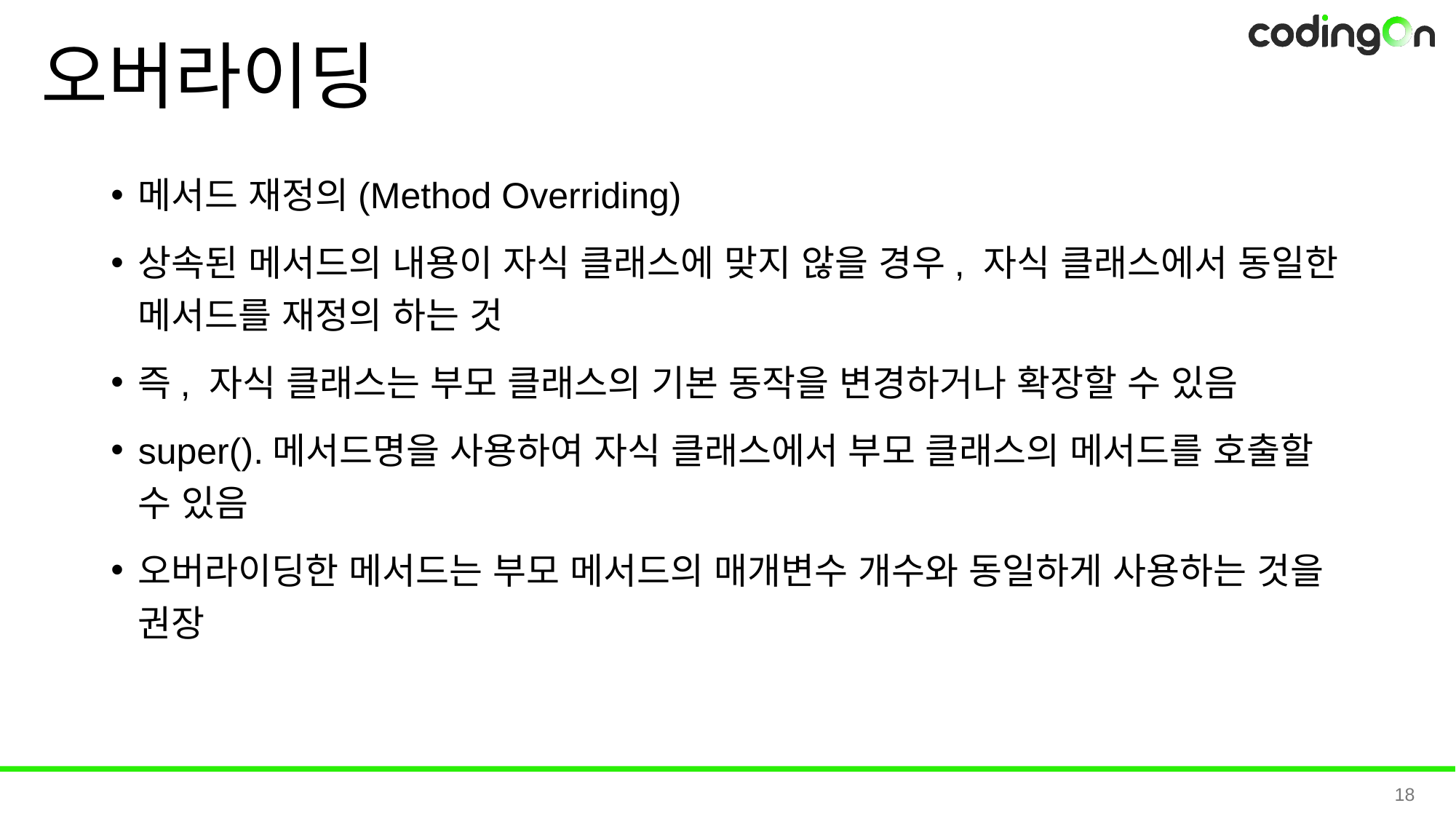

# 오버라이딩
메서드 재정의(Method Overriding)
상속된 메서드의 내용이 자식 클래스에 맞지 않을 경우, 자식 클래스에서 동일한 메서드를 재정의 하는 것
즉, 자식 클래스는 부모 클래스의 기본 동작을 변경하거나 확장할 수 있음
super().메서드명을 사용하여 자식 클래스에서 부모 클래스의 메서드를 호출할 수 있음
오버라이딩한 메서드는 부모 메서드의 매개변수 개수와 동일하게 사용하는 것을 권장
18